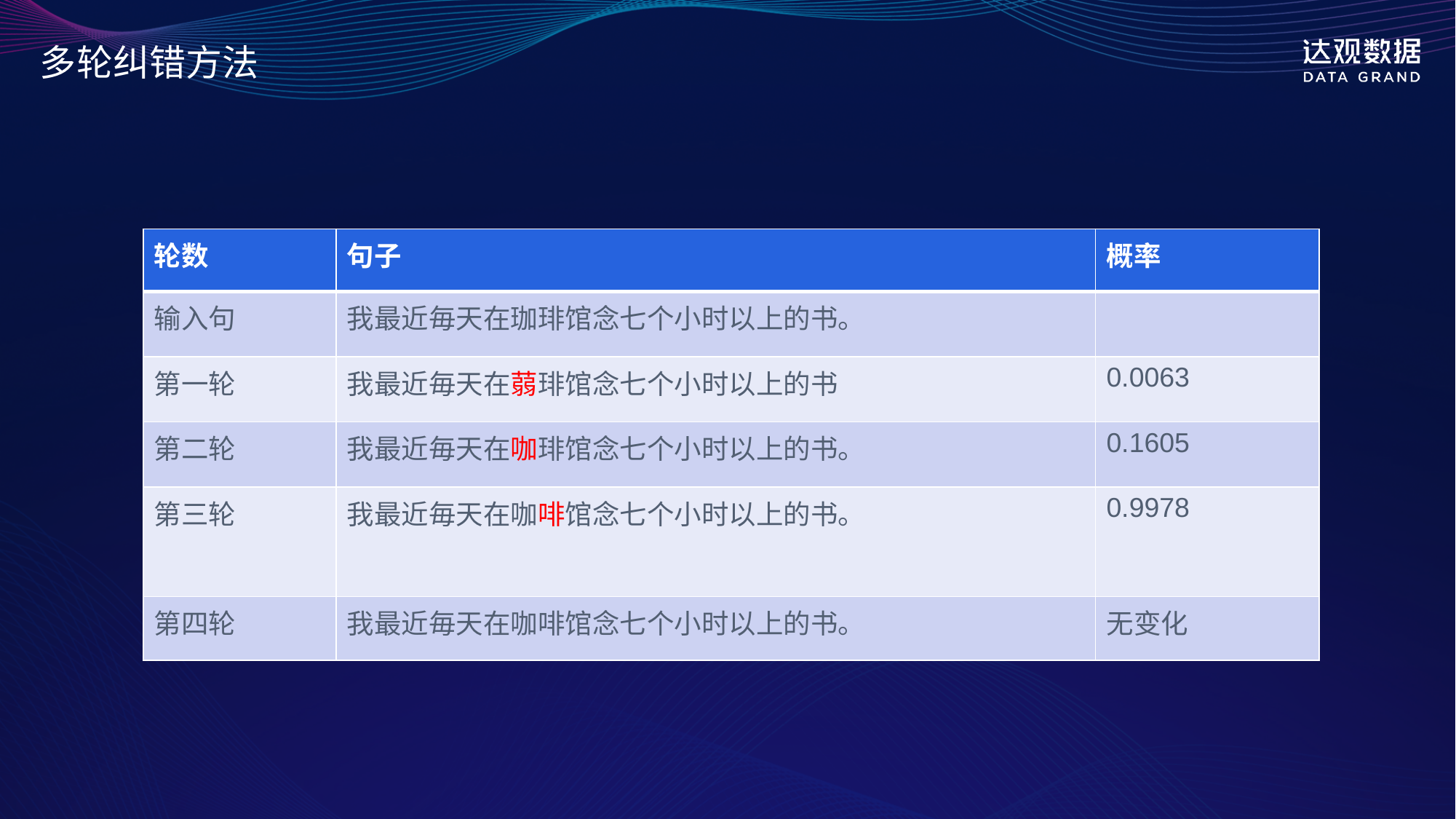

# 多轮纠错方法
| 轮数 | 句子 | 概率 |
| --- | --- | --- |
| 输入句 | 我最近毎天在珈琲馆念七个小时以上的书。 |  |
| 第一轮 | 我最近毎天在蒻琲馆念七个小时以上的书 | 0.0063 |
| 第二轮 | 我最近毎天在咖琲馆念七个小时以上的书。 | 0.1605 |
| 第三轮 | 我最近毎天在咖啡馆念七个小时以上的书。 | 0.9978 |
| 第四轮 | 我最近毎天在咖啡馆念七个小时以上的书。 | 无变化 |